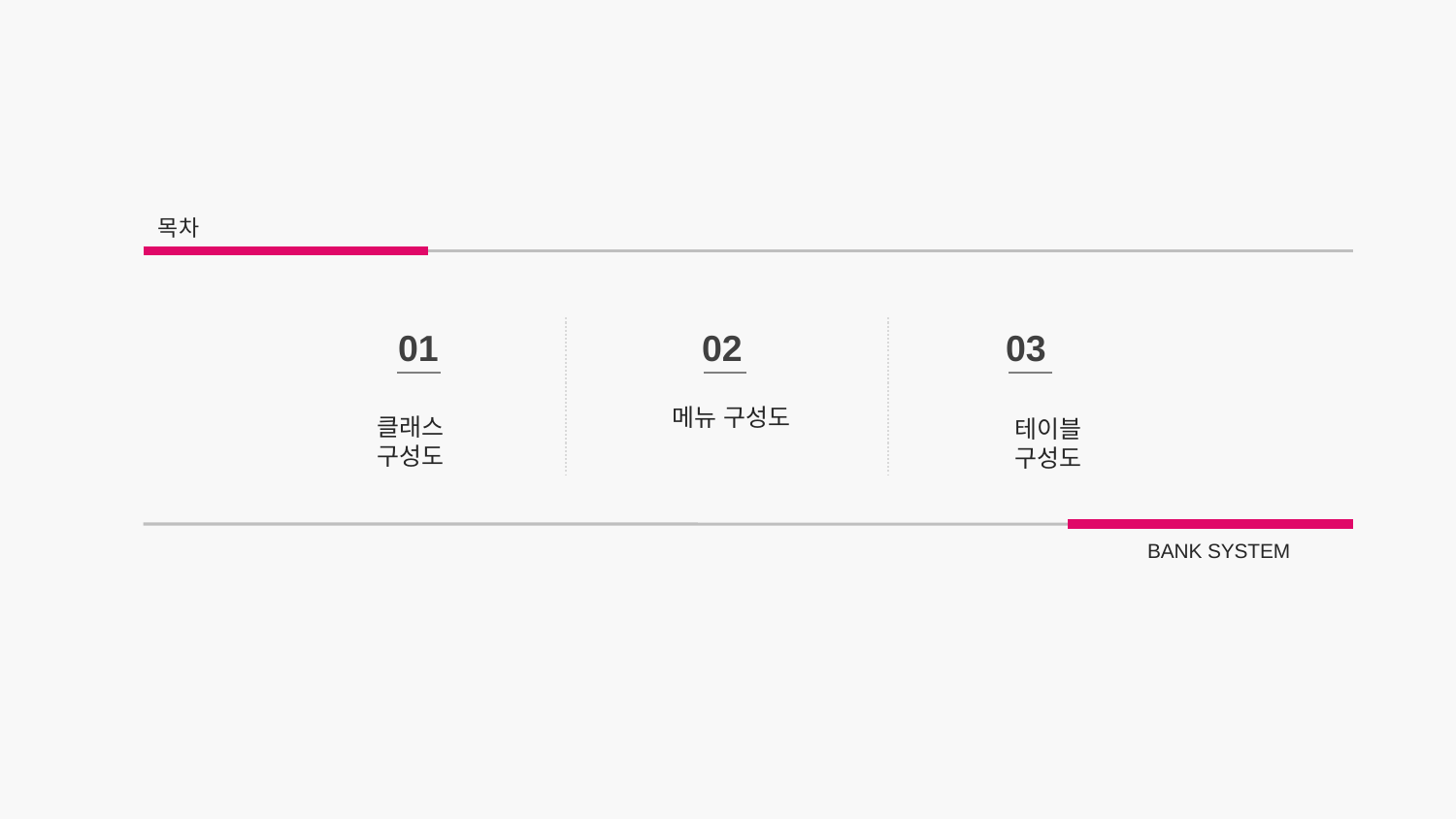

목차
01
02
03
메뉴 구성도
클래스 구성도
테이블 구성도
BANK SYSTEM